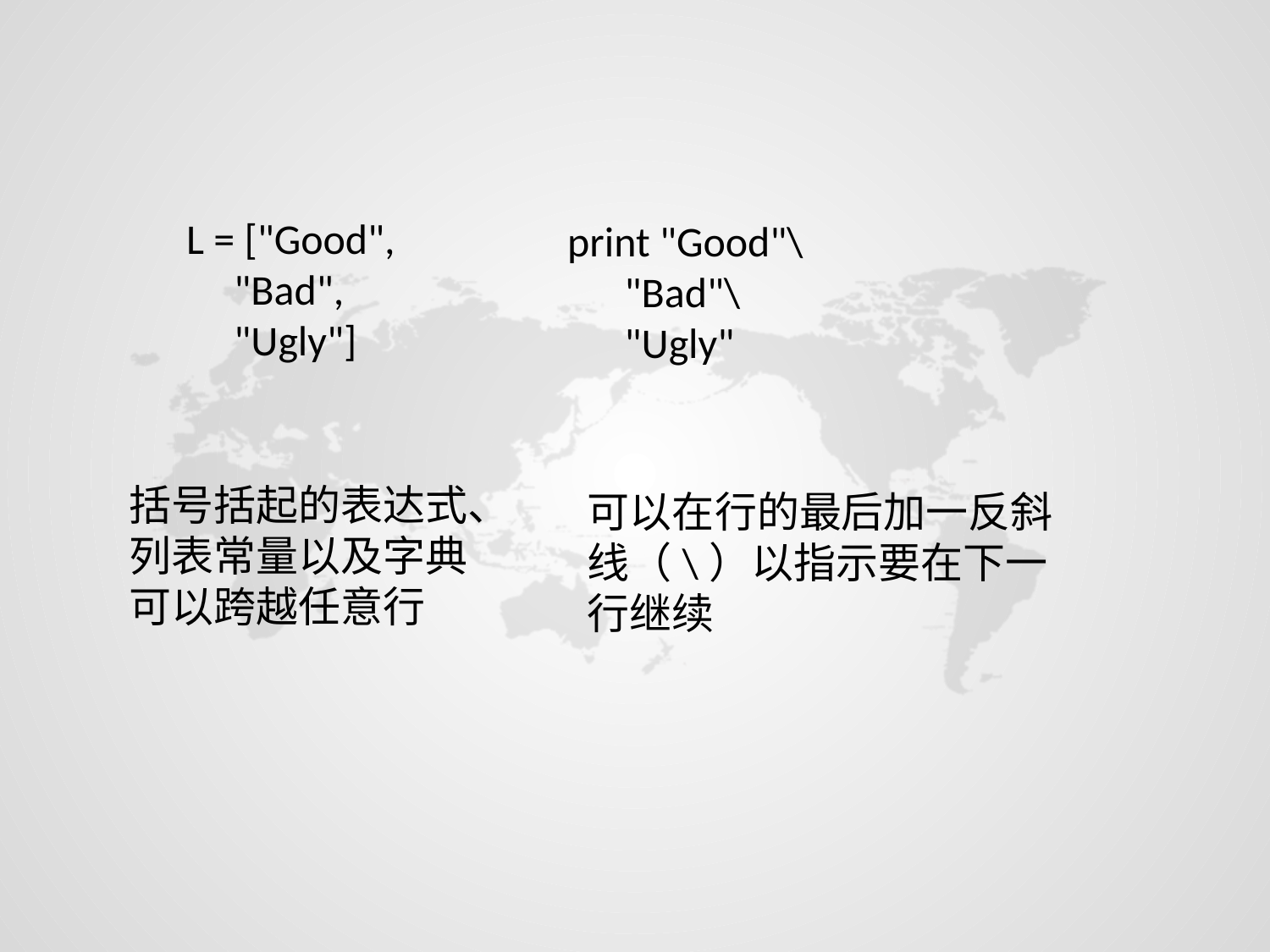

L = ["Good",
     "Bad",
     "Ugly"]
print "Good"\
      "Bad"\
      "Ugly"
括号括起的表达式、列表常量以及字典可以跨越任意行
可以在行的最后加一反斜线（\）以指示要在下一行继续